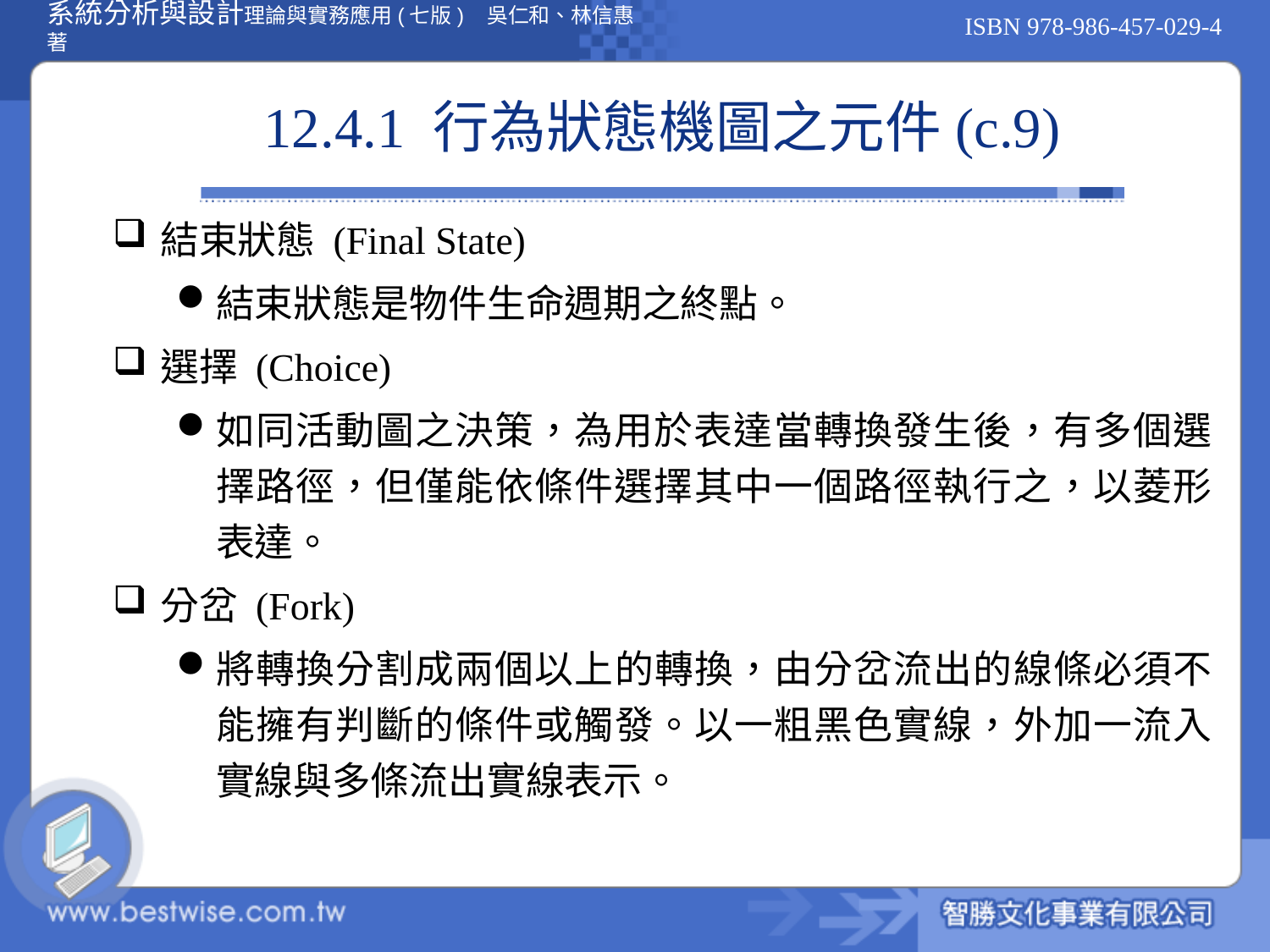

# 12.4.1 行為狀態機圖之元件(c.9)
結束狀態 (Final State)
結束狀態是物件生命週期之終點。
選擇 (Choice)
如同活動圖之決策，為用於表達當轉換發生後，有多個選擇路徑，但僅能依條件選擇其中一個路徑執行之，以菱形表達。
分岔 (Fork)
將轉換分割成兩個以上的轉換，由分岔流出的線條必須不能擁有判斷的條件或觸發。以一粗黑色實線，外加一流入實線與多條流出實線表示。